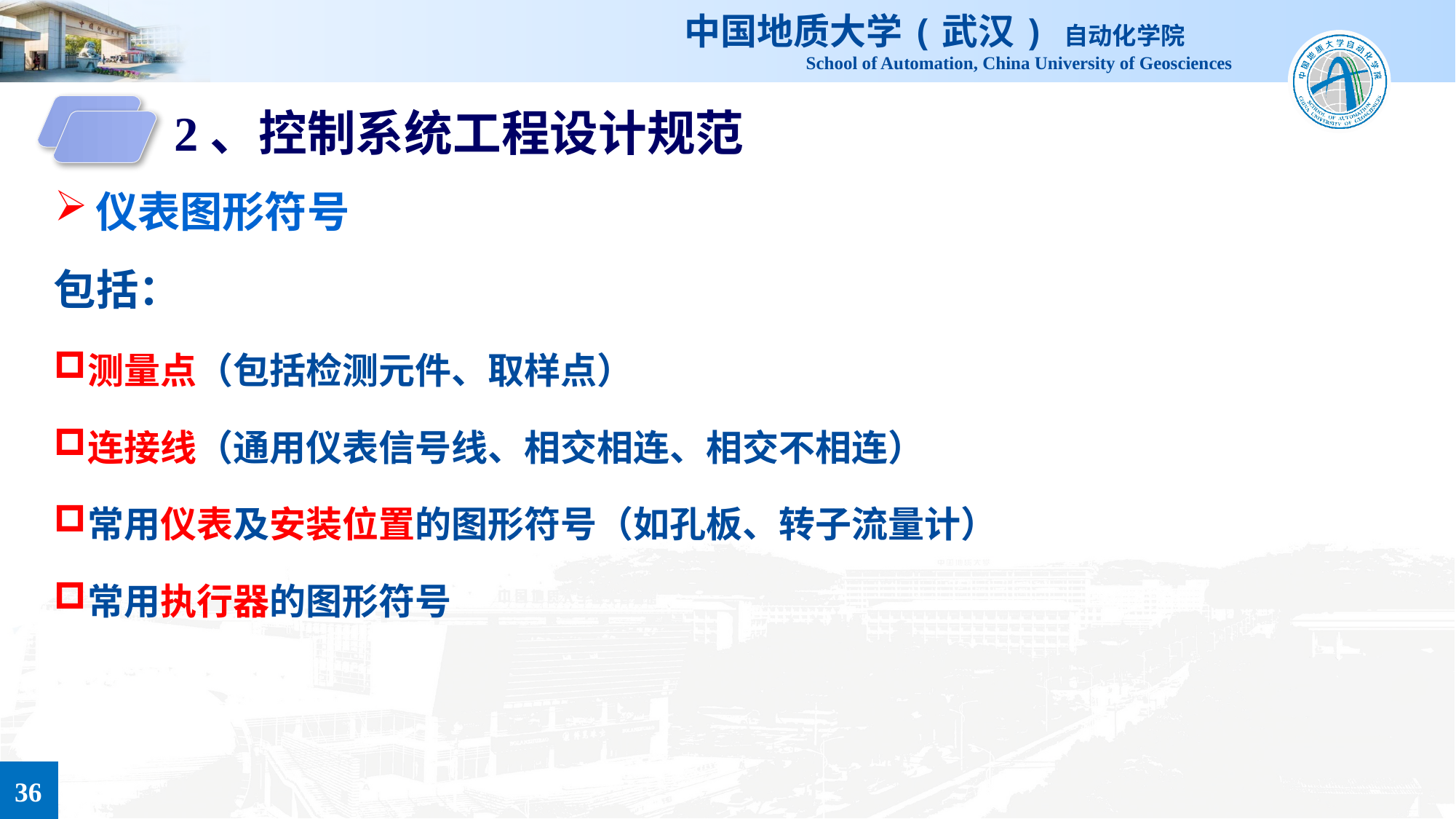

2、控制系统工程设计规范
仪表图形符号
包括：
测量点（包括检测元件、取样点）
连接线（通用仪表信号线、相交相连、相交不相连）
常用仪表及安装位置的图形符号（如孔板、转子流量计）
常用执行器的图形符号
36